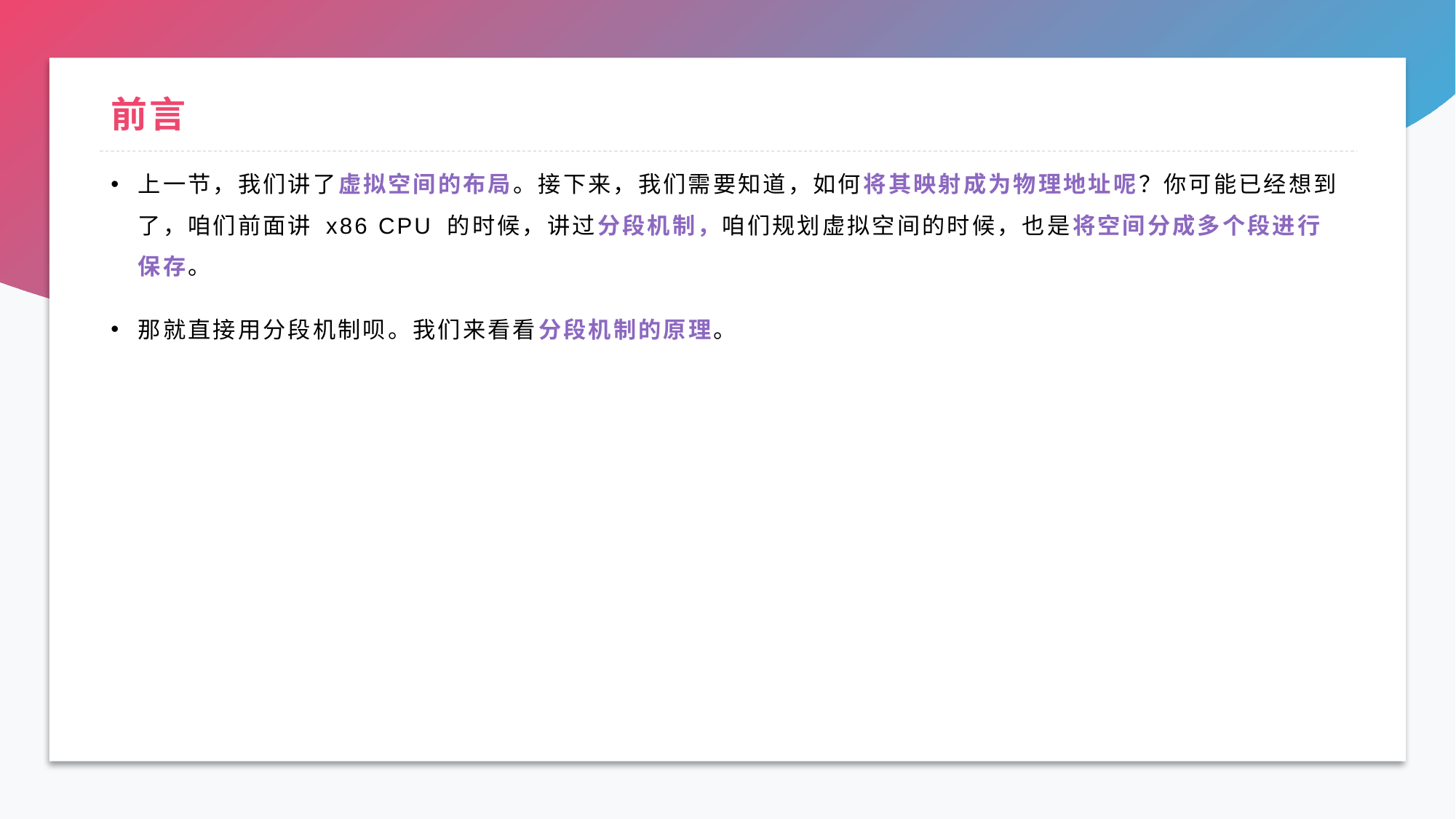

# 前言
上一节，我们讲了虚拟空间的布局。接下来，我们需要知道，如何将其映射成为物理地址呢？你可能已经想到了，咱们前面讲 x86 CPU 的时候，讲过分段机制，咱们规划虚拟空间的时候，也是将空间分成多个段进行保存。
那就直接用分段机制呗。我们来看看分段机制的原理。